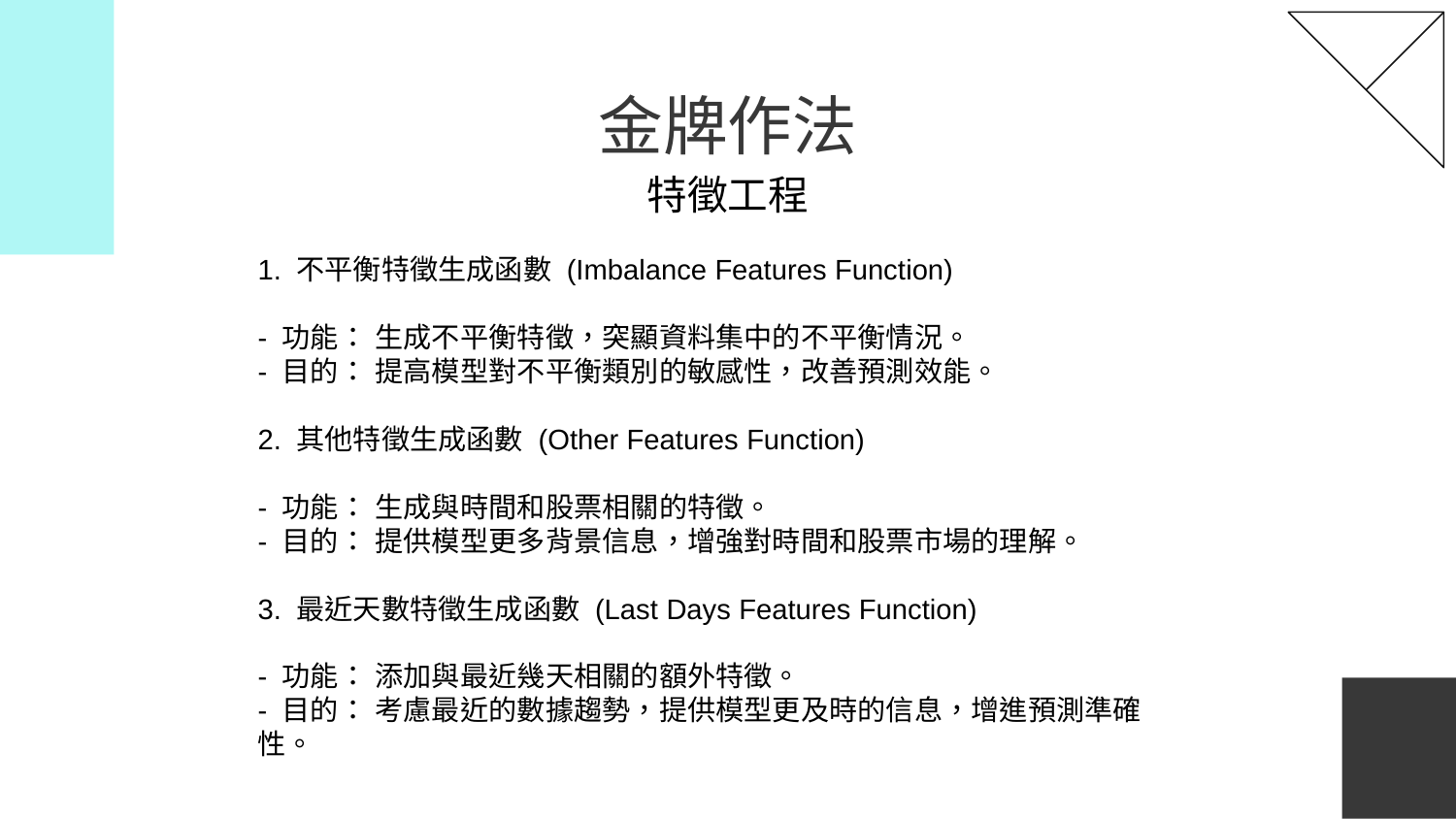

# 金牌作法
特徵工程

1. 不平衡特徵生成函數 (Imbalance Features Function)

- 功能： 生成不平衡特徵，突顯資料集中的不平衡情況。
- 目的： 提高模型對不平衡類別的敏感性，改善預測效能。

2. 其他特徵生成函數 (Other Features Function)

- 功能： 生成與時間和股票相關的特徵。
- 目的： 提供模型更多背景信息，增強對時間和股票市場的理解。

3. 最近天數特徵生成函數 (Last Days Features Function)

- 功能： 添加與最近幾天相關的額外特徵。
- 目的： 考慮最近的數據趨勢，提供模型更及時的信息，增進預測準確性。